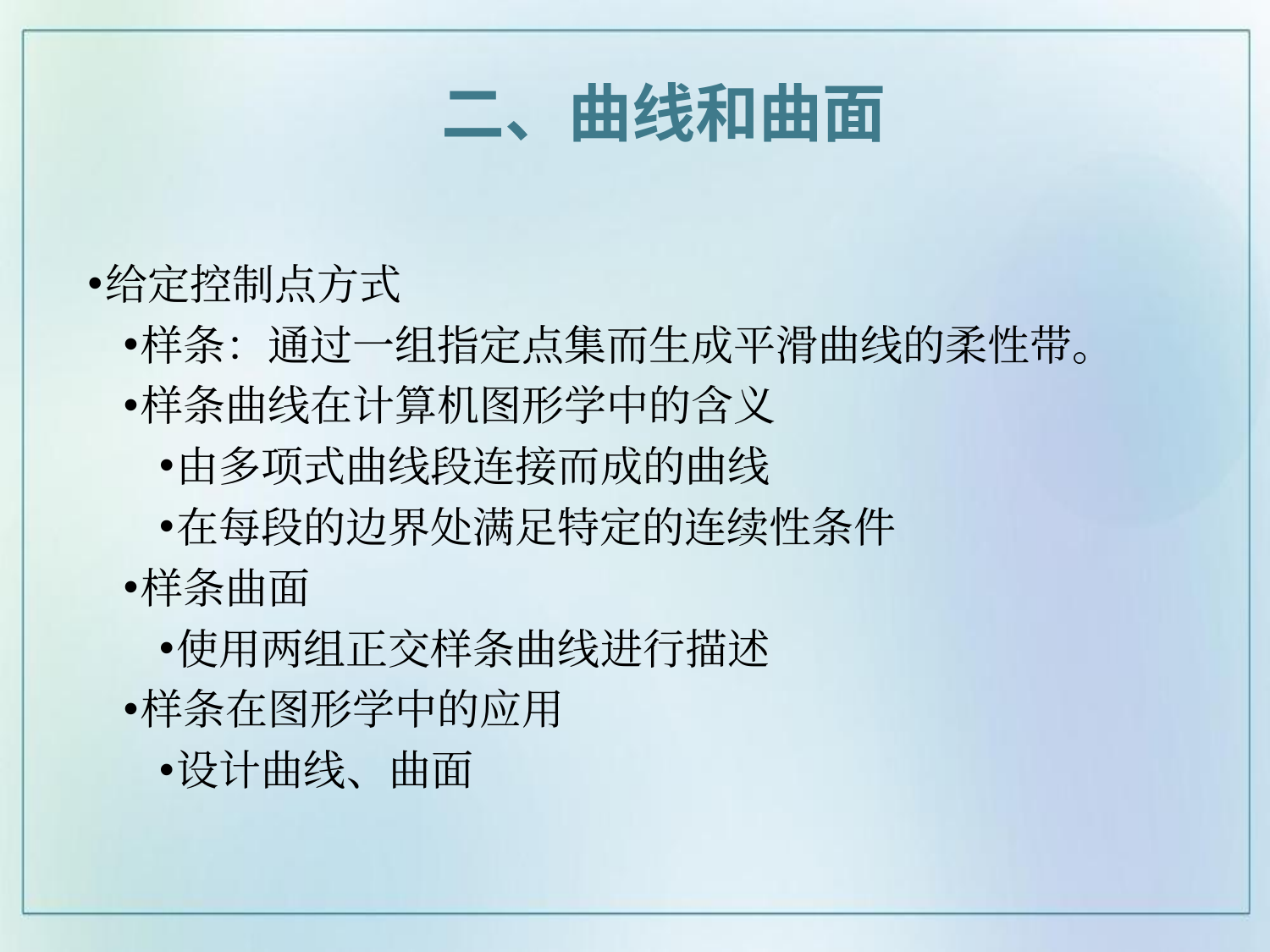

二、曲线和曲面
给定控制点方式
样条：通过一组指定点集而生成平滑曲线的柔性带。
样条曲线在计算机图形学中的含义
由多项式曲线段连接而成的曲线
在每段的边界处满足特定的连续性条件
样条曲面
使用两组正交样条曲线进行描述
样条在图形学中的应用
设计曲线、曲面